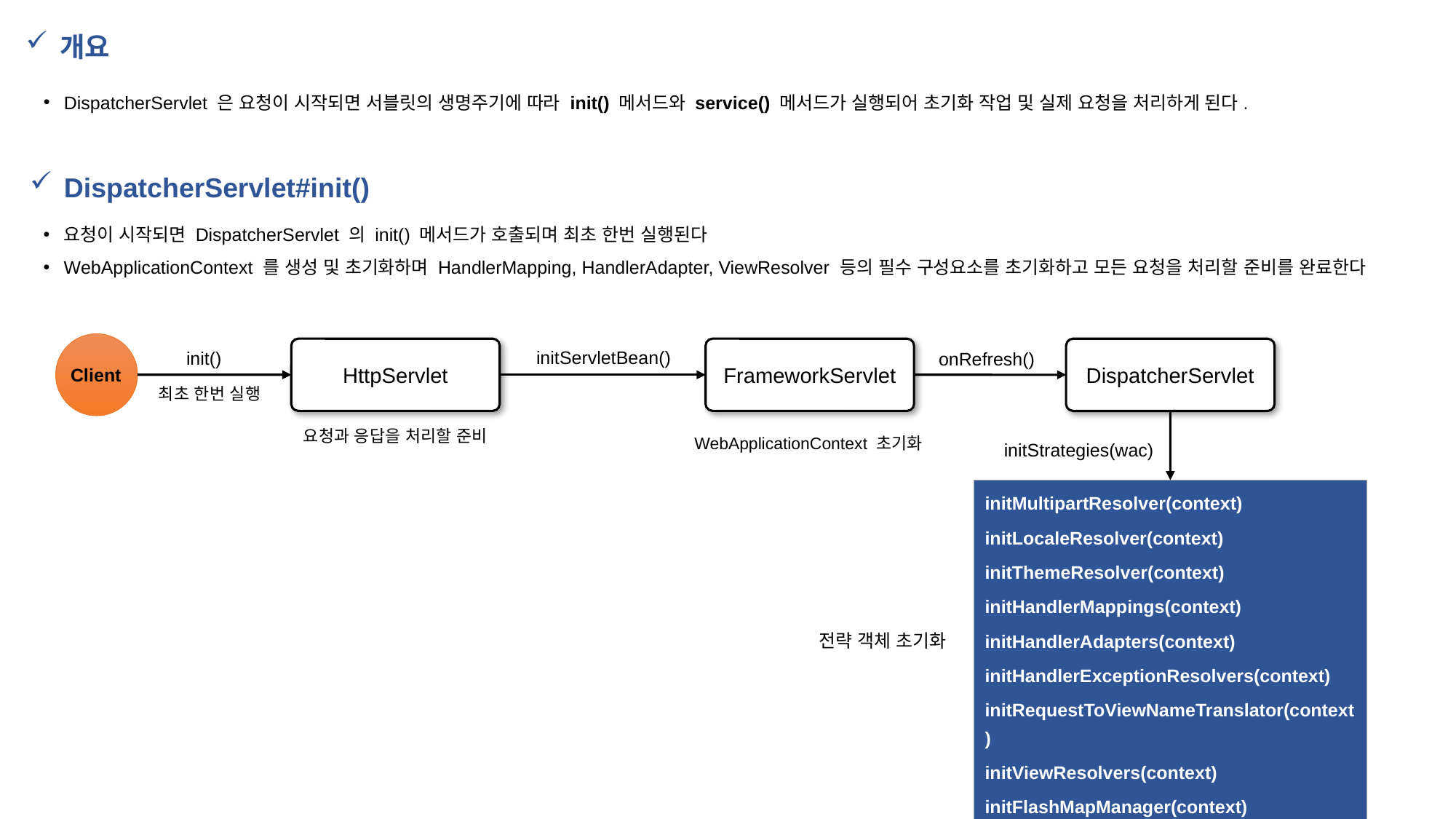

개요
DispatcherServlet 은 요청이 시작되면 서블릿의 생명주기에 따라 init() 메서드와 service() 메서드가 실행되어 초기화 작업 및 실제 요청을 처리하게 된다.
DispatcherServlet#init()
요청이 시작되면 DispatcherServlet 의 init() 메서드가 호출되며 최초 한번 실행된다
WebApplicationContext 를 생성 및 초기화하며 HandlerMapping, HandlerAdapter, ViewResolver 등의 필수 구성요소를 초기화하고 모든 요청을 처리할 준비를 완료한다

FrameworkServlet
HttpServlet
DispatcherServlet
initServletBean()
init()
onRefresh()
Client
최초 한번 실행
요청과 응답을 처리할 준비
WebApplicationContext 초기화
initStrategies(wac)
initMultipartResolver(context)
initLocaleResolver(context)
initThemeResolver(context)
initHandlerMappings(context)
initHandlerAdapters(context)
initHandlerExceptionResolvers(context)
initRequestToViewNameTranslator(context)
initViewResolvers(context)
initFlashMapManager(context)
전략 객체 초기화